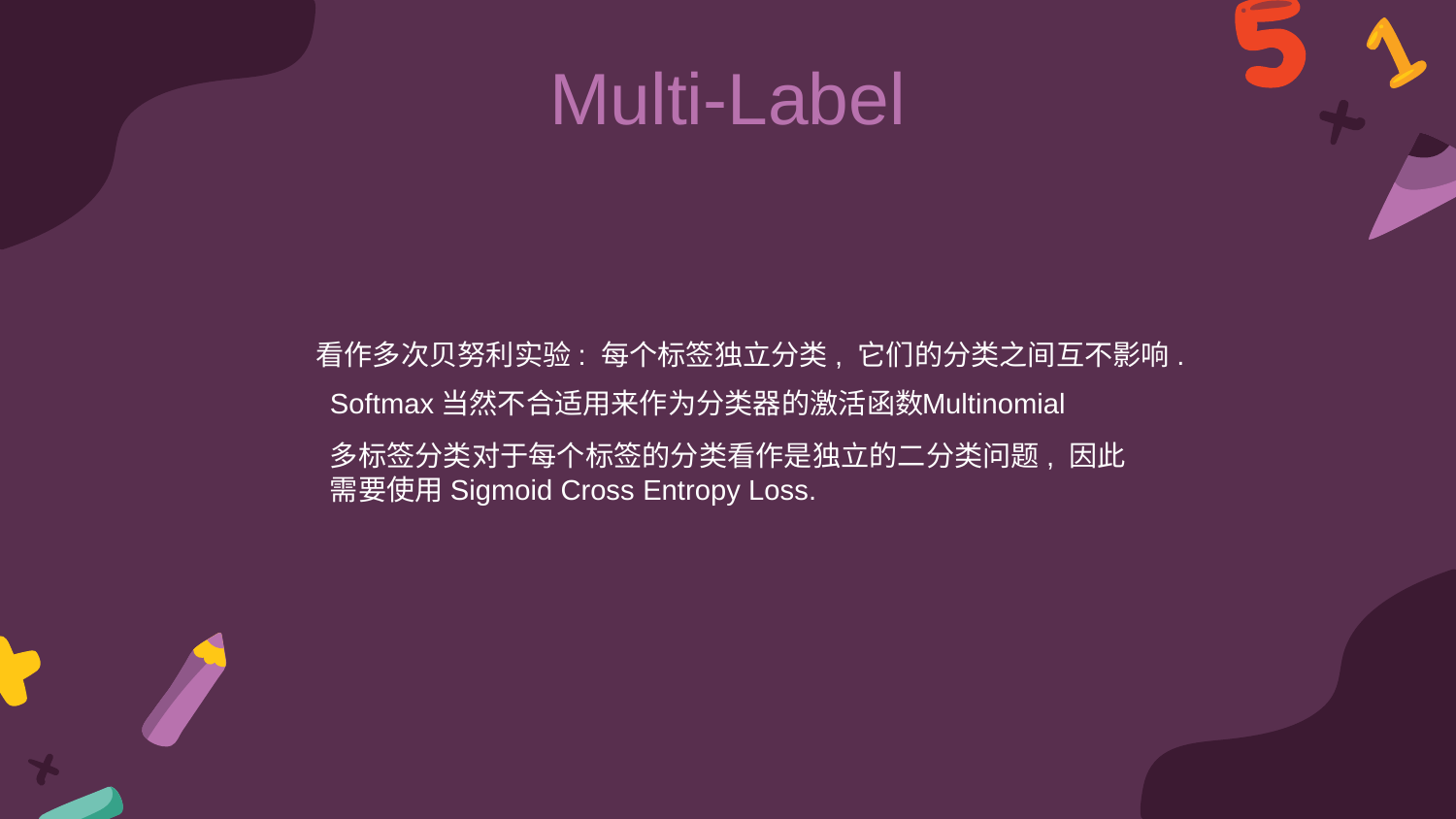

# Multi-Label

看作多次贝努利实验: 每个标签独立分类, 它们的分类之间互不影响.
Softmax当然不合适用来作为分类器的激活函数.
Multinomial
多标签分类对于每个标签的分类看作是独立的二分类问题, 因此
需要使用Sigmoid Cross Entropy Loss.